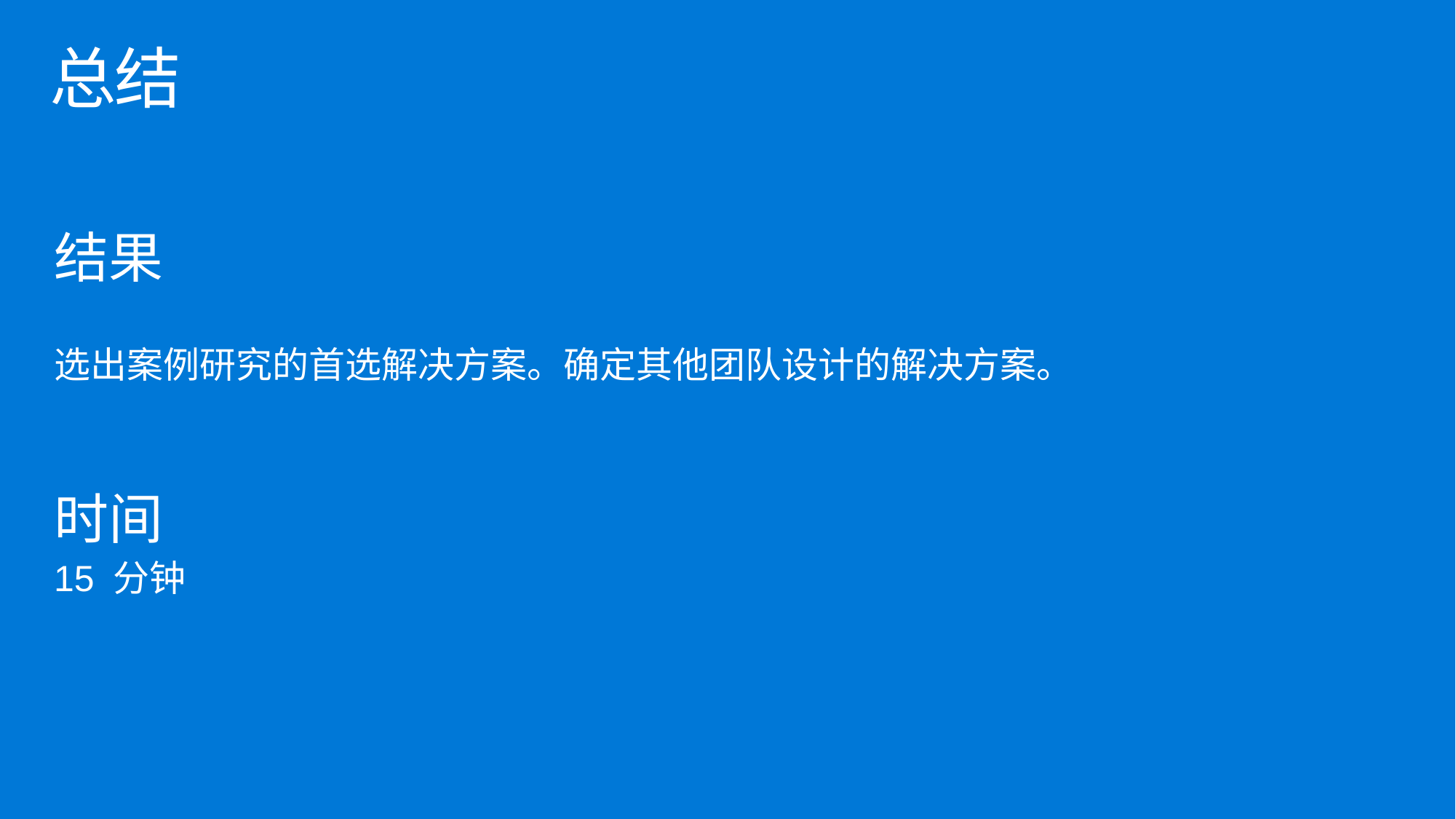

# 总结
结果

选出案例研究的首选解决方案。确定其他团队设计的解决方案。

时间
15 分钟